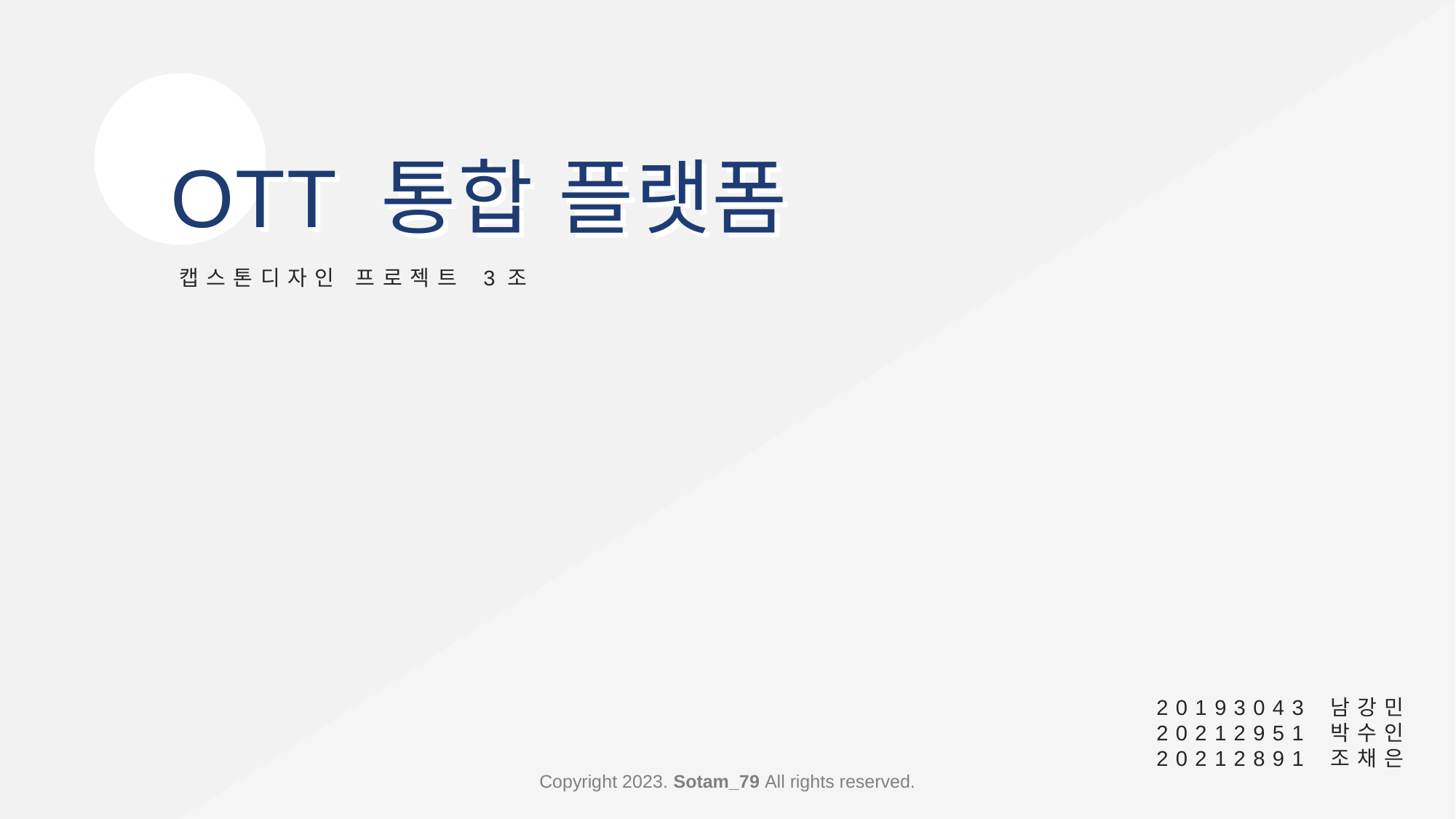

OTT 통합 플랫폼
OTT 통합 플랫폼
캡스톤디자인 프로젝트 3조
20193043 남강민
20212951 박수인
20212891 조채은
Copyright 2023. Sotam_79 All rights reserved.